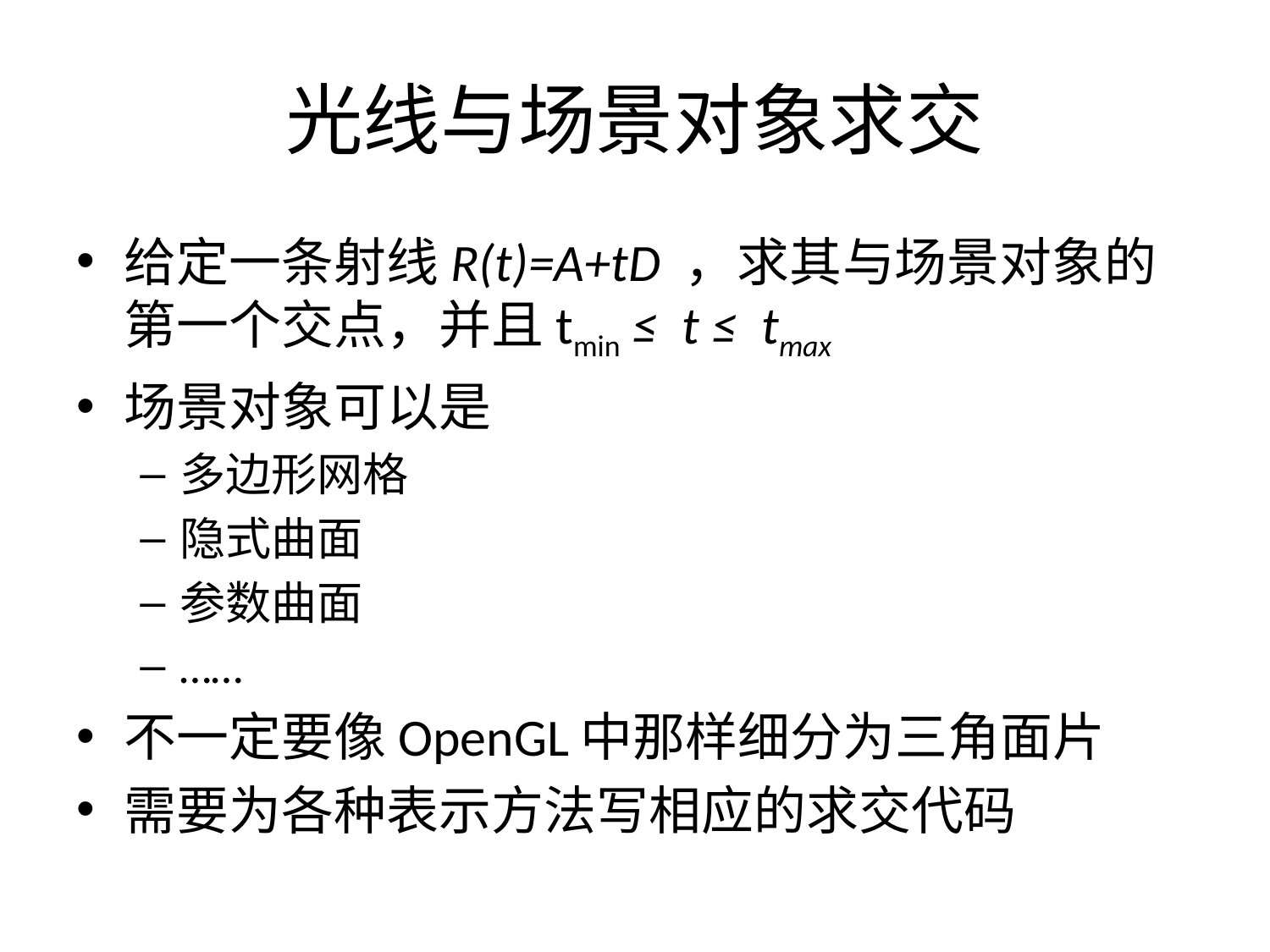

# 光线与场景对象求交
给定一条射线R(t)=A+tD ，求其与场景对象的第一个交点，并且tmin ≤  t ≤  tmax
场景对象可以是
多边形网格
隐式曲面
参数曲面
……
不一定要像OpenGL中那样细分为三角面片
需要为各种表示方法写相应的求交代码